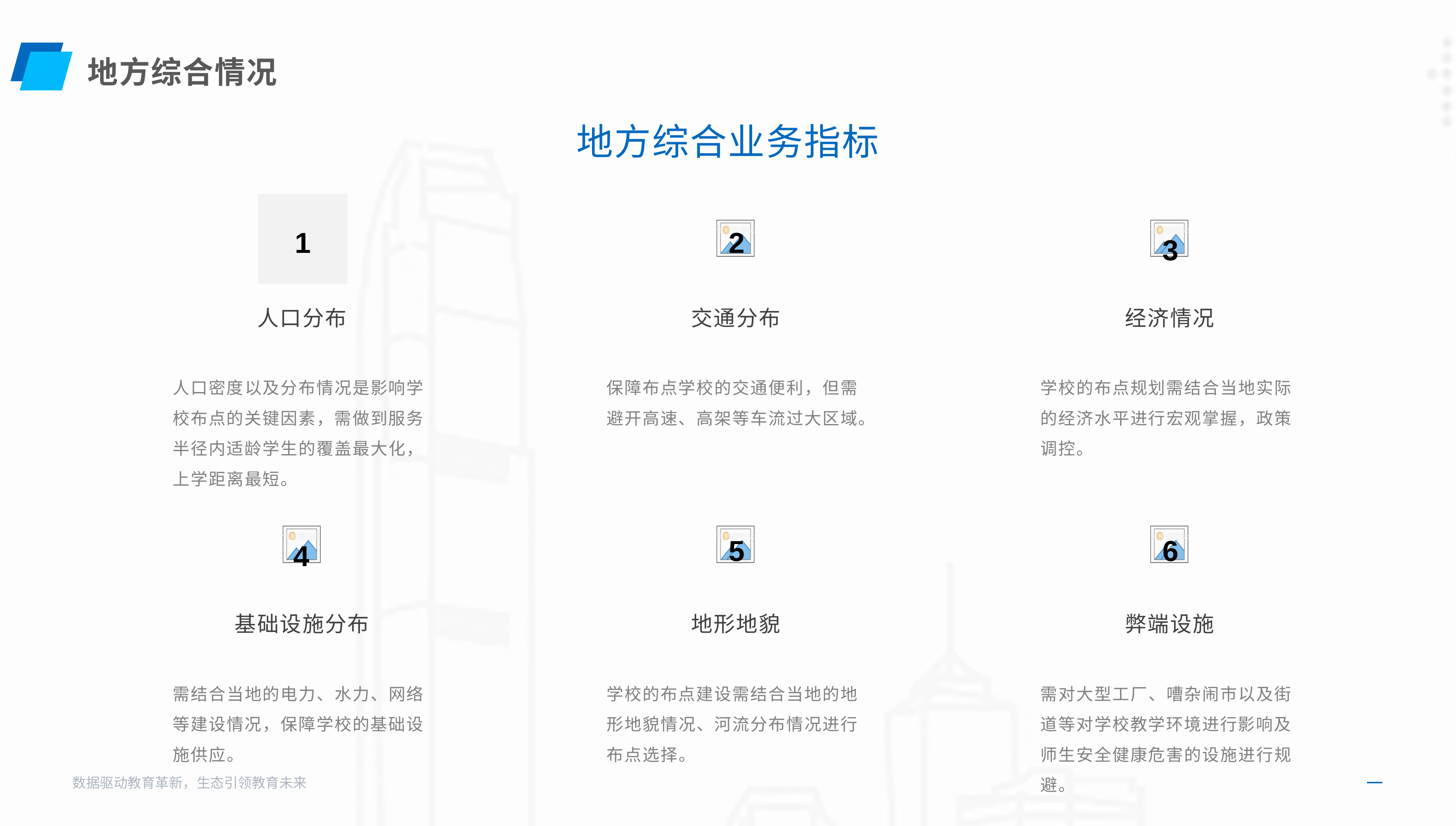

地方综合情况
地方综合业务指标
1

1
2

3
人口分布
交通分布
经济情况

保障布点学校的交通便利，但需避开高速、高架等车流过大区域。
学校的布点规划需结合当地实际的经济水平进行宏观掌握，政策调控。
人口密度以及分布情况是影响学校布点的关键因素，需做到服务半径内适龄学生的覆盖最大化，上学距离最短。

5
6

4
基础设施分布
地形地貌
弊端设施

需结合当地的电力、水力、网络等建设情况，保障学校的基础设施供应。
学校的布点建设需结合当地的地形地貌情况、河流分布情况进行布点选择。
需对大型工厂、嘈杂闹市以及街道等对学校教学环境进行影响及师生安全健康危害的设施进行规避。